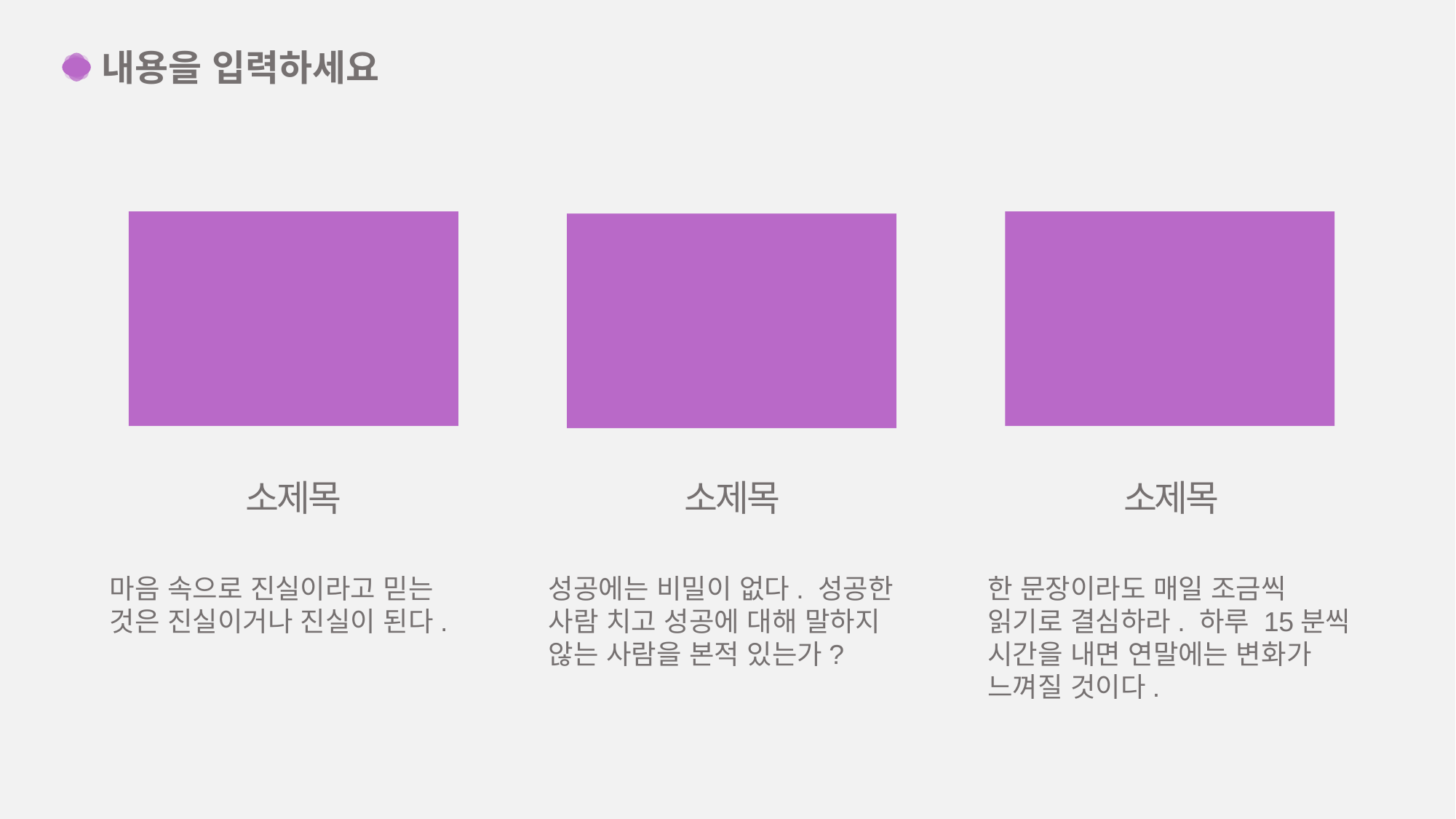

내용을 입력하세요

소제목
소제목
소제목
마음 속으로 진실이라고 믿는 것은 진실이거나 진실이 된다.
성공에는 비밀이 없다. 성공한 사람 치고 성공에 대해 말하지 않는 사람을 본적 있는가?
한 문장이라도 매일 조금씩 읽기로 결심하라. 하루 15분씩 시간을 내면 연말에는 변화가 느껴질 것이다.